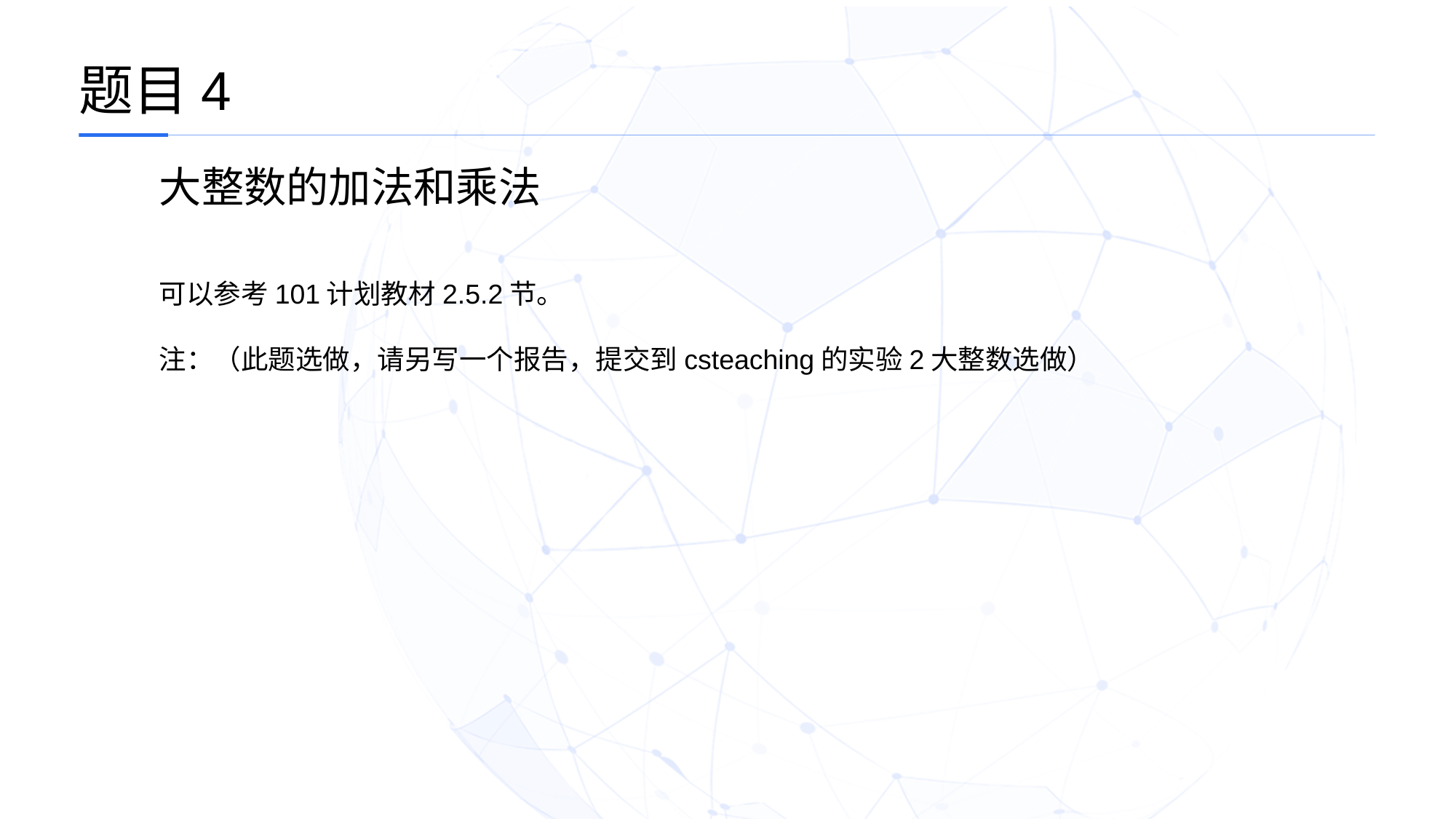

题目4
大整数的加法和乘法

可以参考101计划教材2.5.2节。

注：（此题选做，请另写一个报告，提交到csteaching的实验2大整数选做）